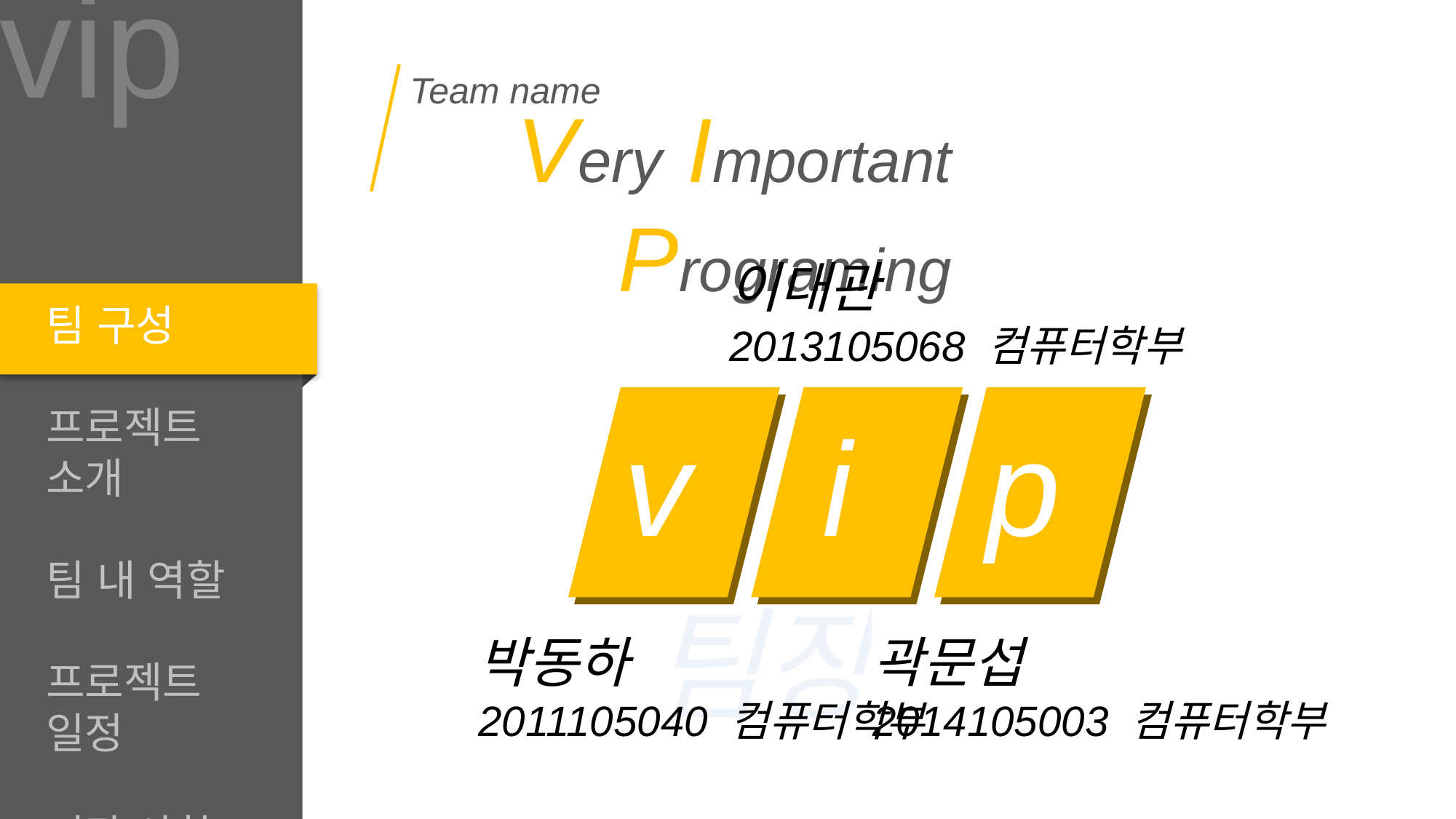

vip
Team name
Very Important Programing
이대관
2013105068 컴퓨터학부

팀 구성

프로젝트 소개

팀 내 역할

프로젝트 일정

기타 사항

v
i
p
팀장
박동하
2011105040 컴퓨터학부
곽문섭
2014105003 컴퓨터학부